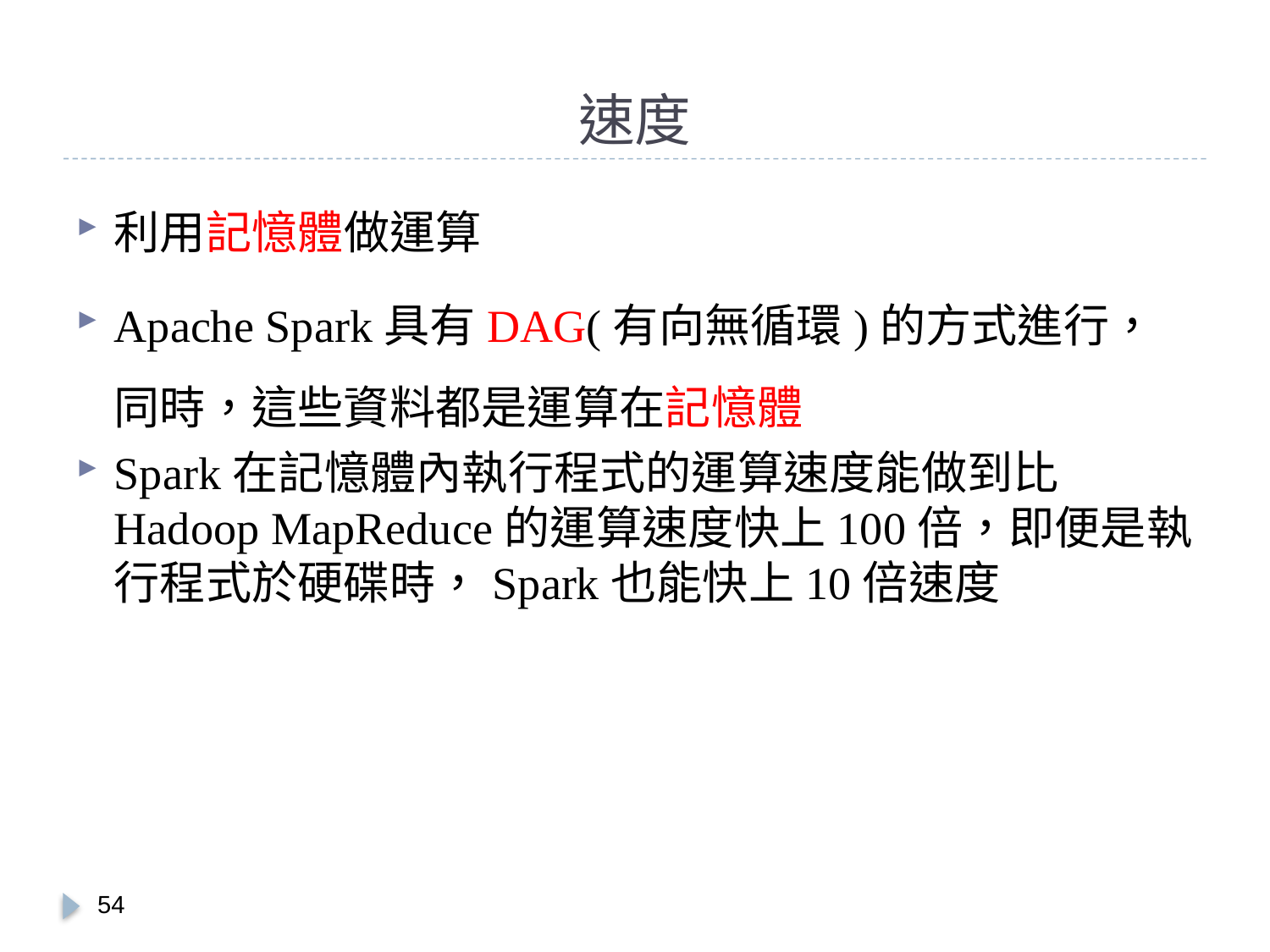

# 速度
利用記憶體做運算
Apache Spark具有DAG(有向無循環)的方式進行，同時，這些資料都是運算在記憶體
Spark在記憶體內執行程式的運算速度能做到比Hadoop MapReduce的運算速度快上100倍，即便是執行程式於硬碟時，Spark也能快上10倍速度

54